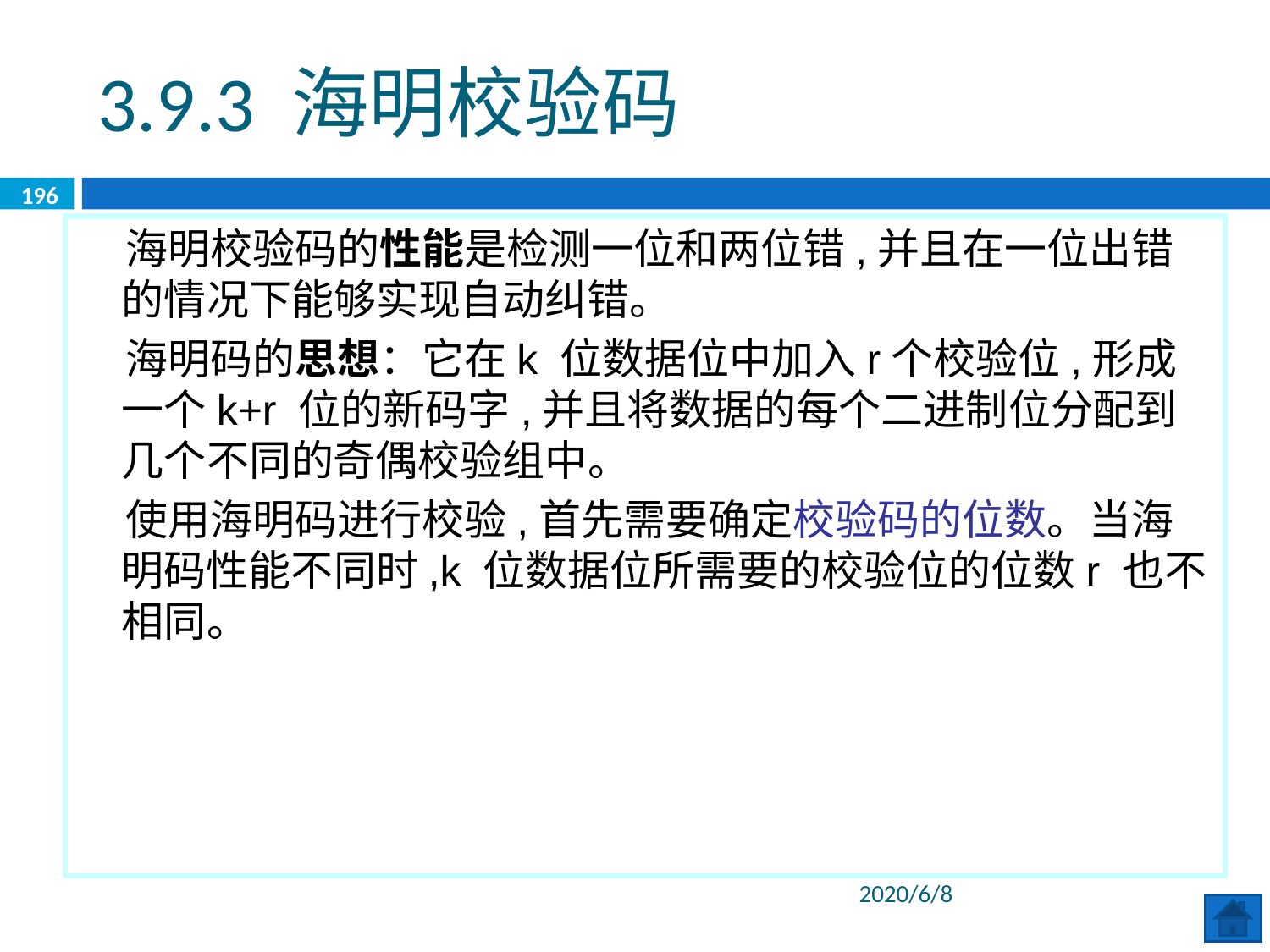

3.9.3 海明校验码
196
    海明校验码的性能是检测一位和两位错,并且在一位出错的情况下能够实现自动纠错。
    海明码的思想：它在k 位数据位中加入r个校验位,形成一个k+r 位的新码字,并且将数据的每个二进制位分配到几个不同的奇偶校验组中。
    使用海明码进行校验,首先需要确定校验码的位数。当海明码性能不同时,k 位数据位所需要的校验位的位数r 也不相同。

2020/6/8